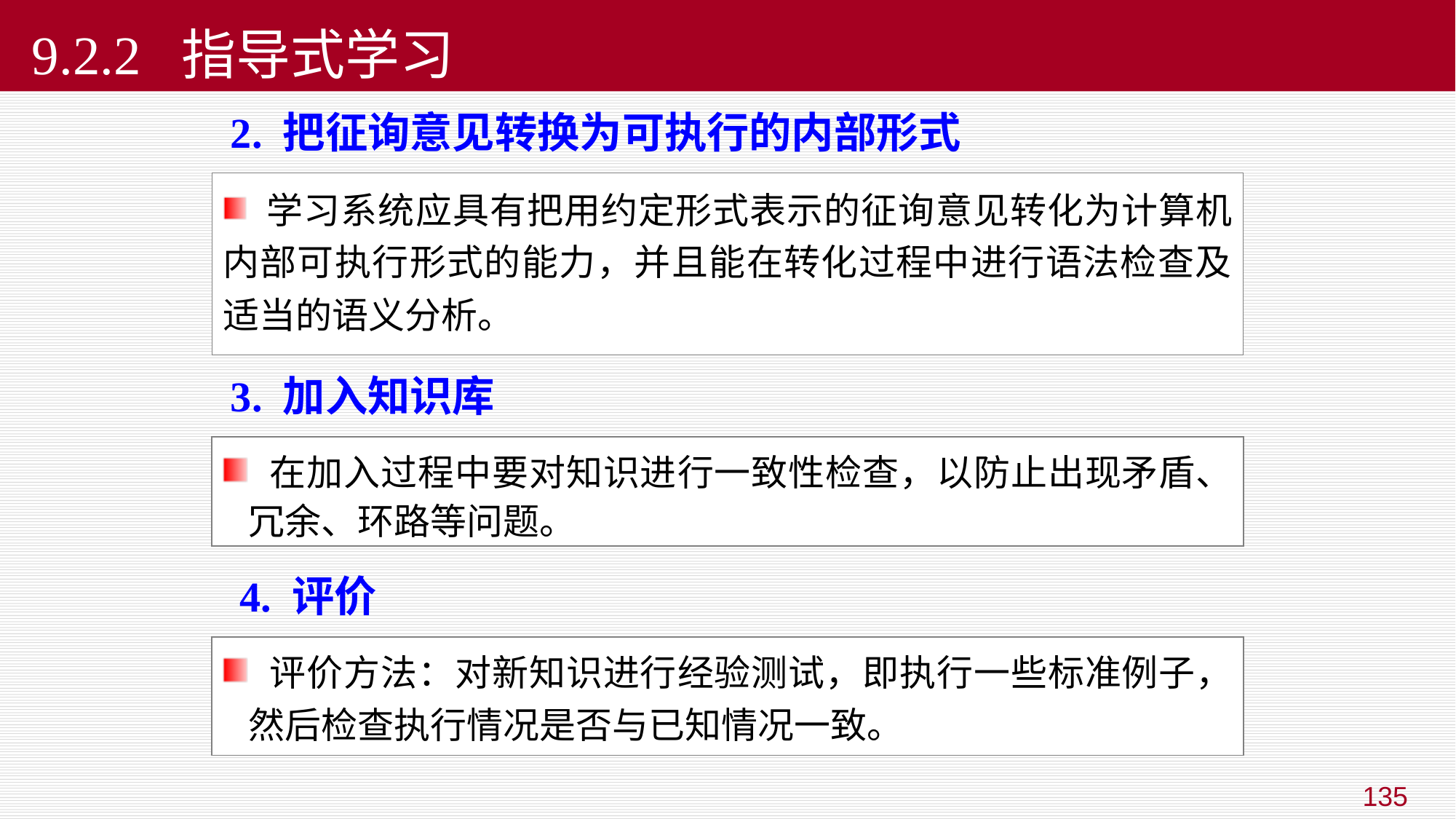

# 9.2.2  指导式学习
 2. 把征询意见转换为可执行的内部形式
 学习系统应具有把用约定形式表示的征询意见转化为计算机内部可执行形式的能力，并且能在转化过程中进行语法检查及适当的语义分析。
 3. 加入知识库
 在加入过程中要对知识进行一致性检查，以防止出现矛盾、冗余、环路等问题。
 4. 评价
 评价方法：对新知识进行经验测试，即执行一些标准例子，然后检查执行情况是否与已知情况一致。
135